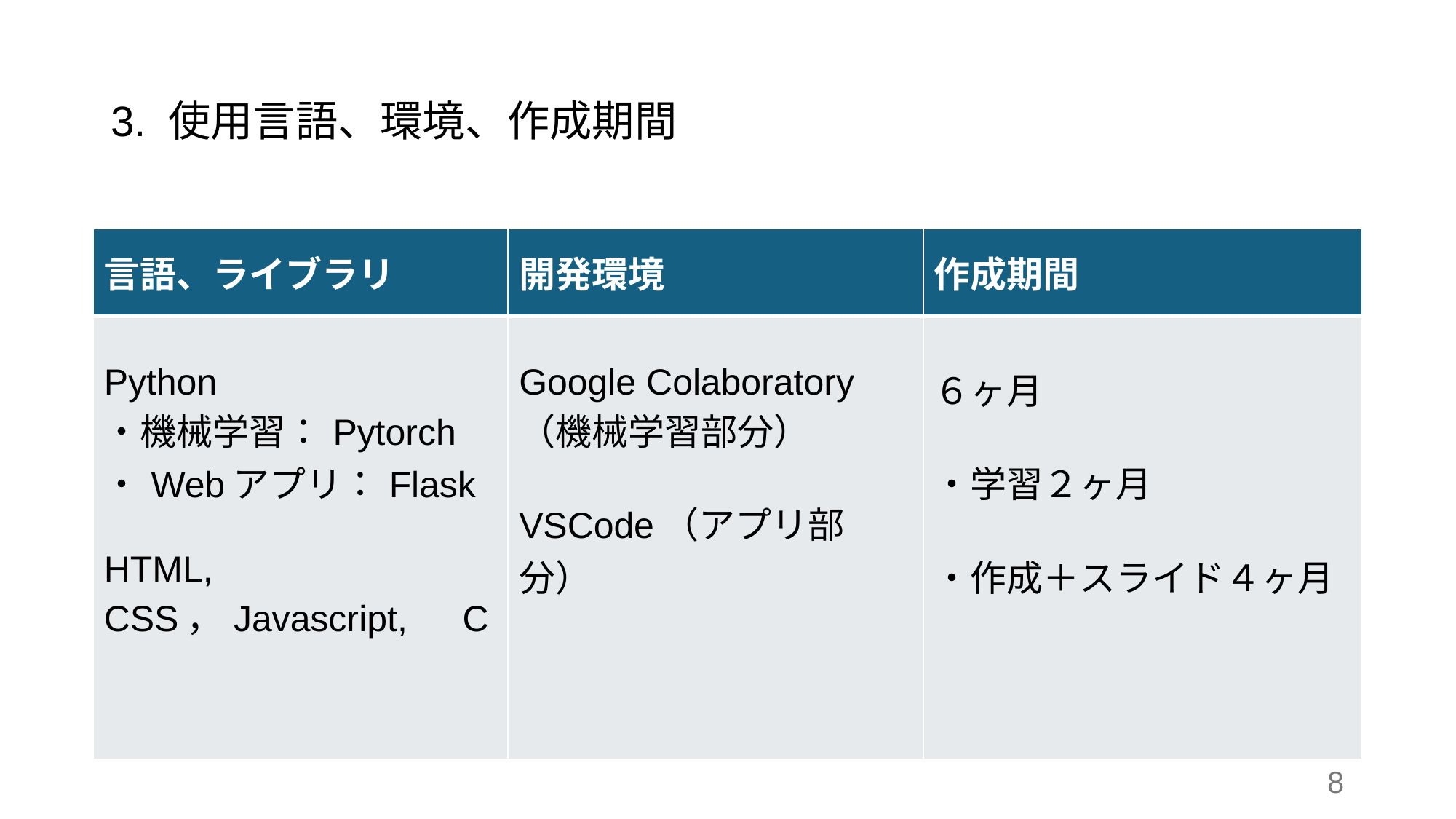

# 3. 使用言語、環境、作成期間
| 言語、ライブラリ | 開発環境 | 作成期間 |
| --- | --- | --- |
| Python ・機械学習：Pytorch ・Webアプリ：Flask HTML, CSS，Javascript,　C | Google Colaboratory （機械学習部分） VSCode（アプリ部分） | ６ヶ月 ・学習２ヶ月 ・作成＋スライド４ヶ月 |
8